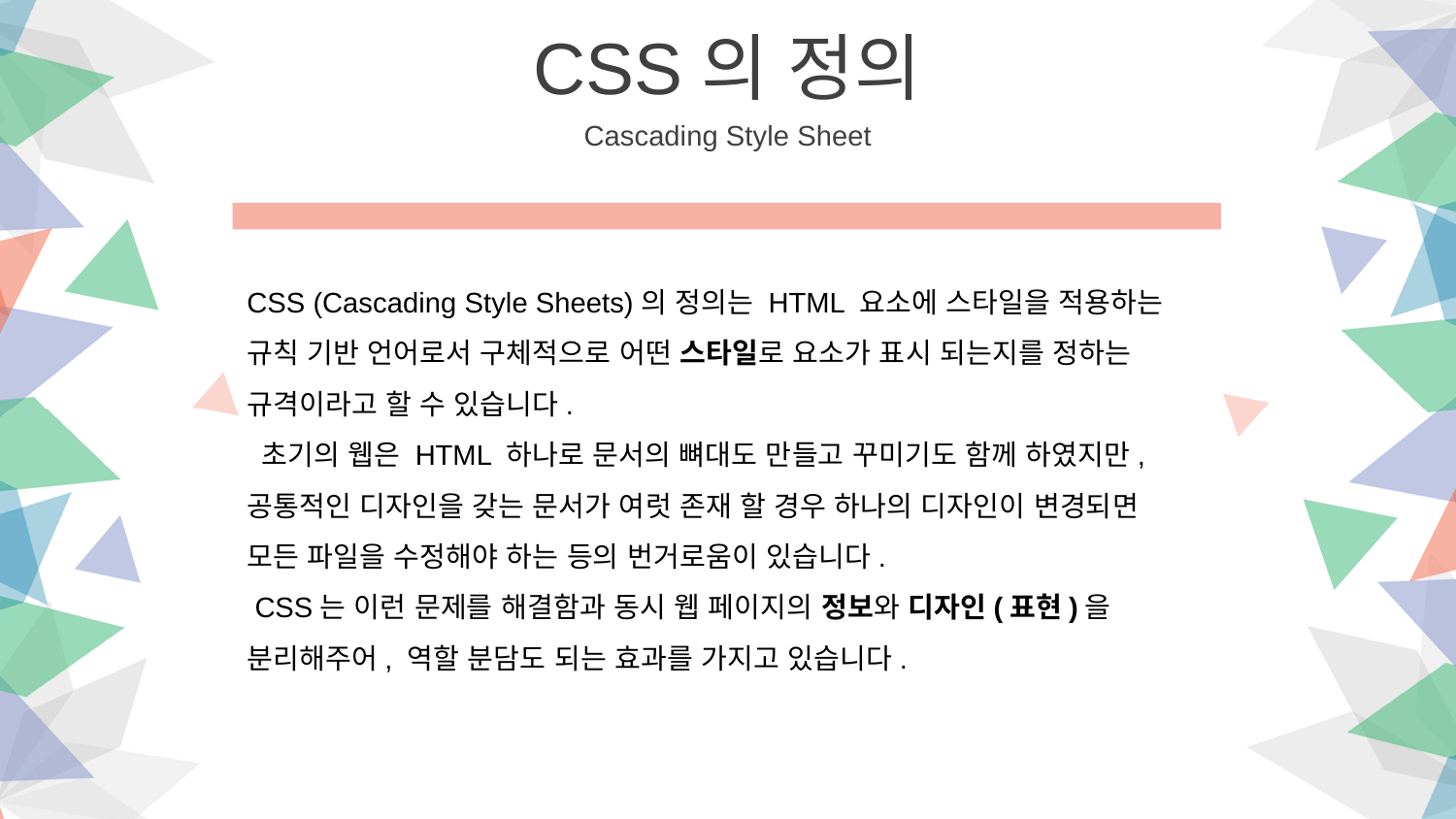

CSS의 정의
Cascading Style Sheet

CSS (Cascading Style Sheets)의 정의는 HTML 요소에 스타일을 적용하는 규칙 기반 언어로서 구체적으로 어떤 스타일로 요소가 표시 되는지를 정하는 규격이라고 할 수 있습니다.
 초기의 웹은 HTML 하나로 문서의 뼈대도 만들고 꾸미기도 함께 하였지만,
공통적인 디자인을 갖는 문서가 여럿 존재 할 경우 하나의 디자인이 변경되면 모든 파일을 수정해야 하는 등의 번거로움이 있습니다.
 CSS는 이런 문제를 해결함과 동시 웹 페이지의 정보와 디자인(표현)을 분리해주어, 역할 분담도 되는 효과를 가지고 있습니다.